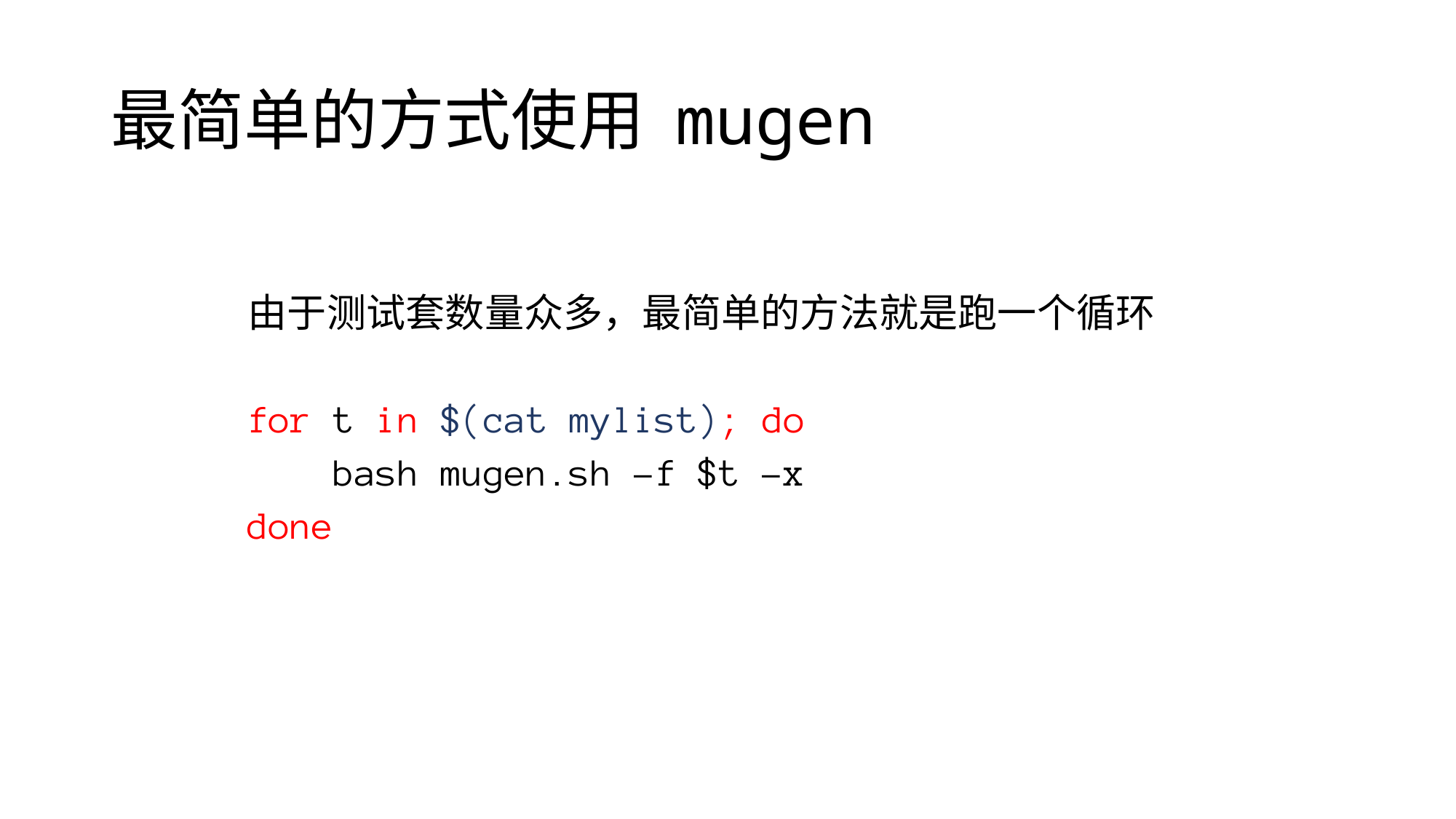

# 最简单的方式使用 mugen
由于测试套数量众多，最简单的方法就是跑一个循环

for t in $(cat mylist); do
    bash mugen.sh -f $t -x
done